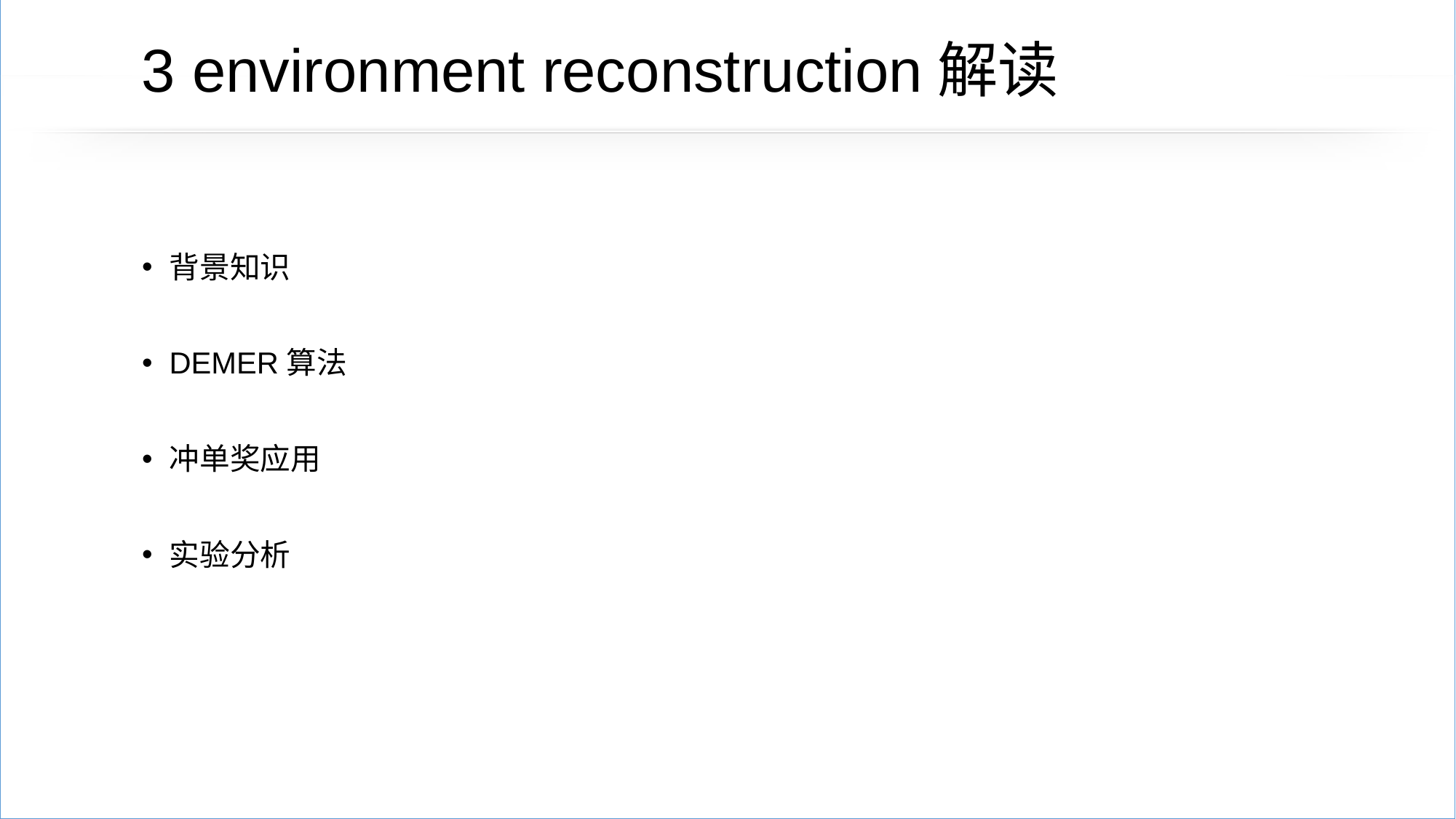

# 3 environment reconstruction解读
背景知识

DEMER算法

冲单奖应用

实验分析